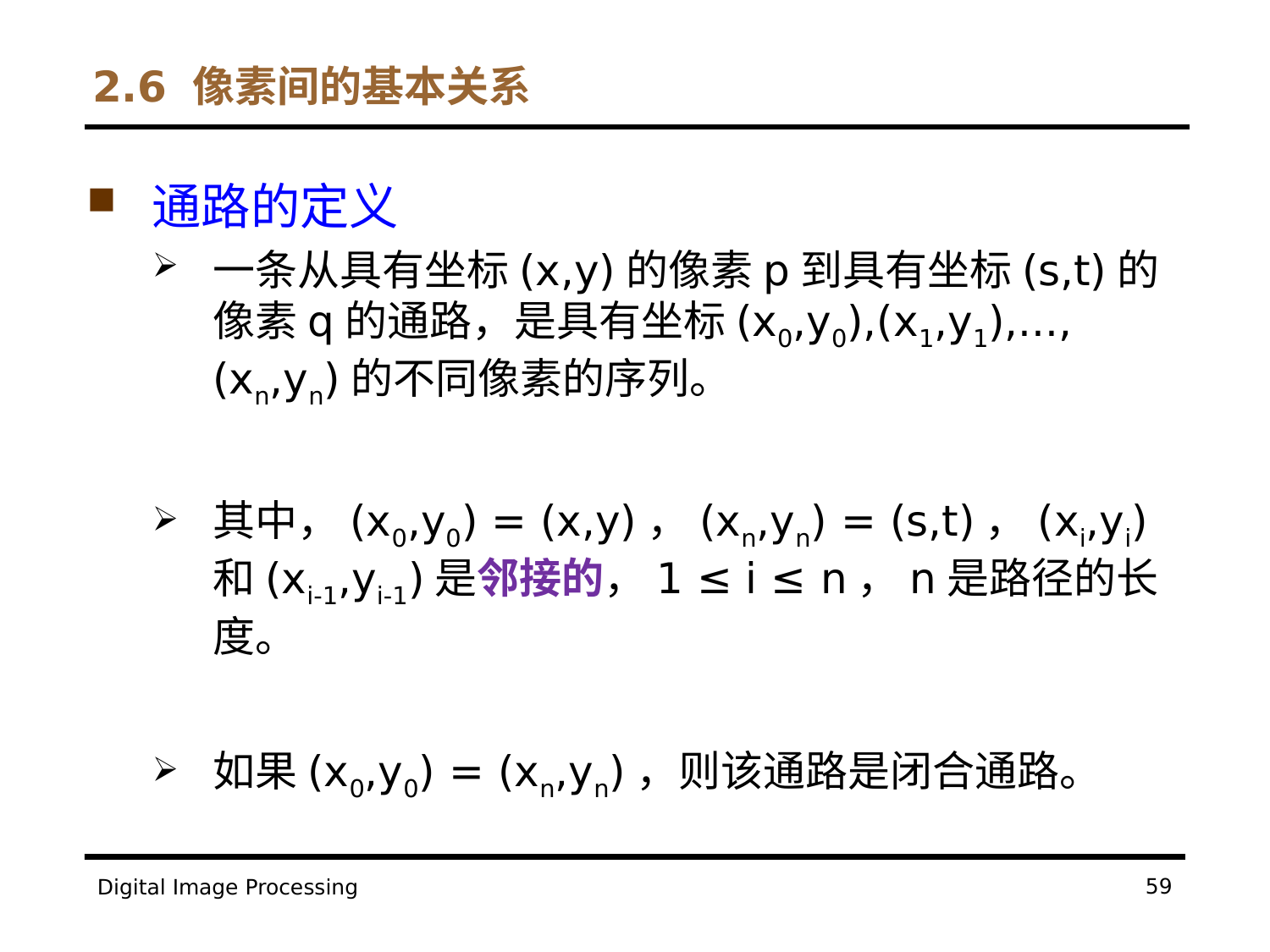

# 2.6 像素间的基本关系
通路的定义
一条从具有坐标(x,y)的像素p到具有坐标(s,t)的像素q的通路，是具有坐标(x0,y0),(x1,y1),...,(xn,yn)的不同像素的序列。

其中，(x0,y0) = (x,y)，(xn,yn) = (s,t)，(xi,yi) 和(xi-1,yi-1)是邻接的，1 ≤ i ≤ n，n是路径的长度。

如果(x0,y0) = (xn,yn)，则该通路是闭合通路。

59
Digital Image Processing